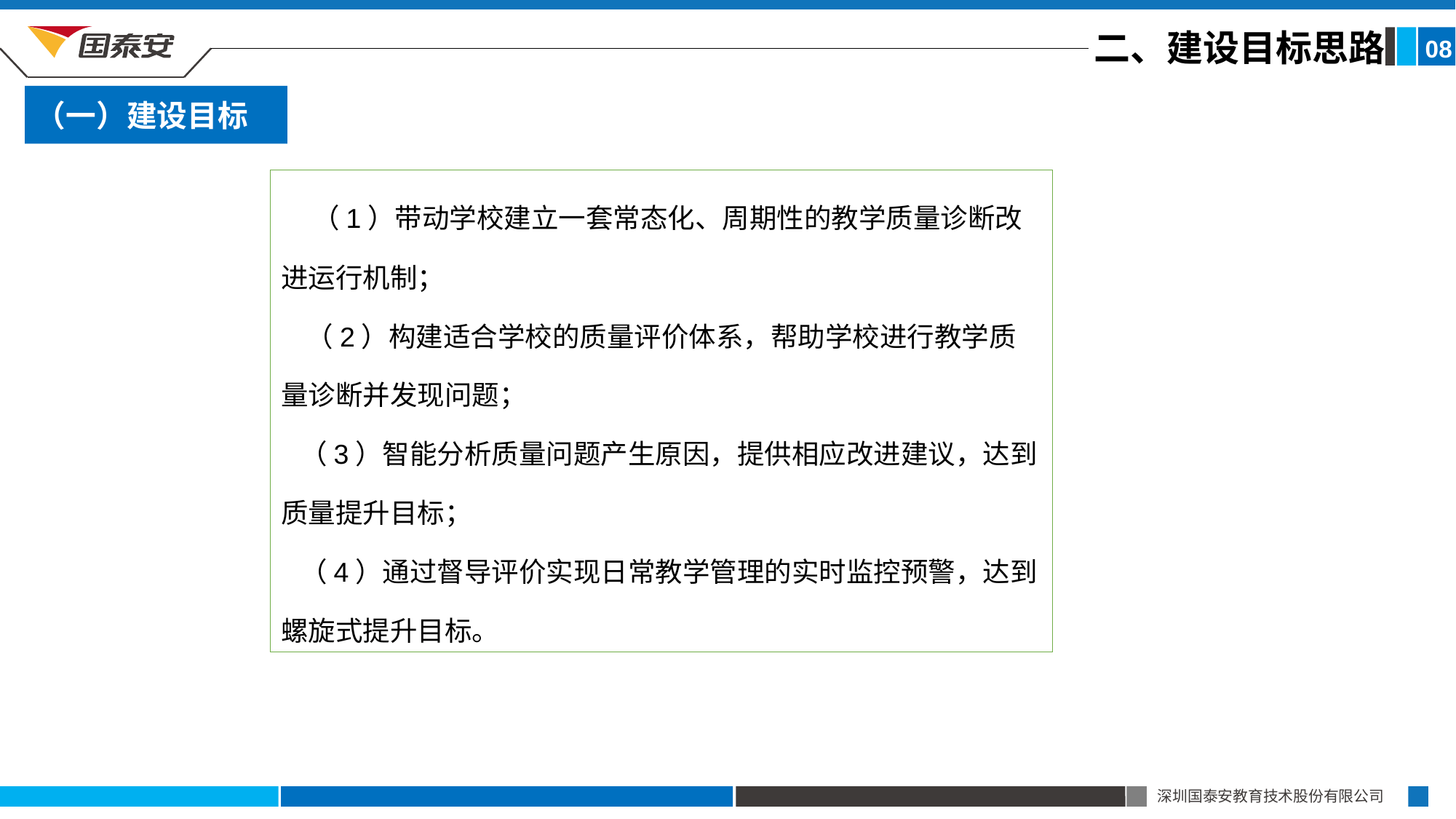

二、建设目标思路
08
（一）建设目标
    （1）带动学校建立一套常态化、周期性的教学质量诊断改进运行机制；
   （2）构建适合学校的质量评价体系，帮助学校进行教学质量诊断并发现问题；
  （3）智能分析质量问题产生原因，提供相应改进建议，达到质量提升目标；
  （4）通过督导评价实现日常教学管理的实时监控预警，达到螺旋式提升目标。